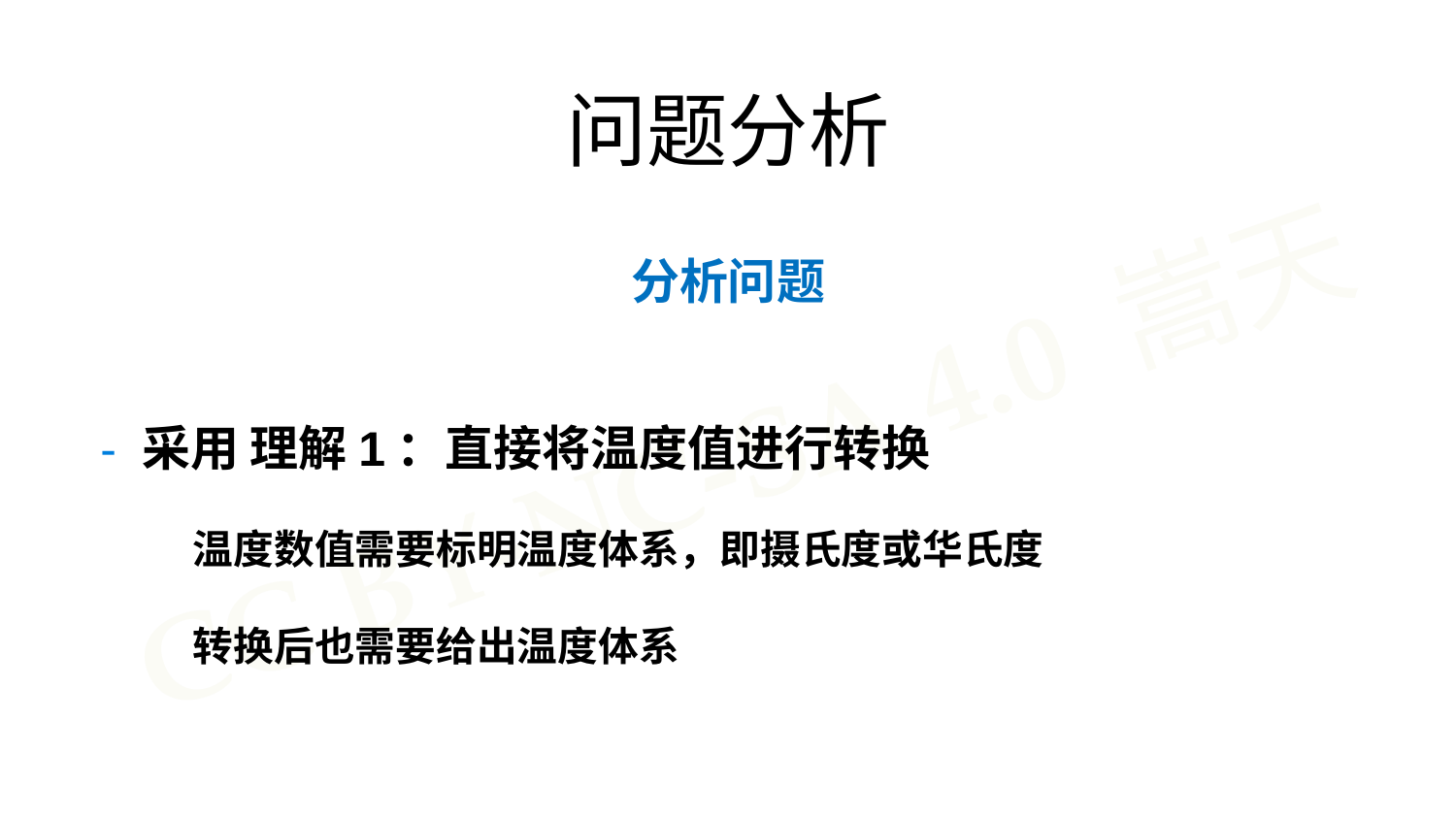

问题分析
分析问题
- 采用 理解1：直接将温度值进行转换
         温度数值需要标明温度体系，即摄氏度或华氏度
         转换后也需要给出温度体系